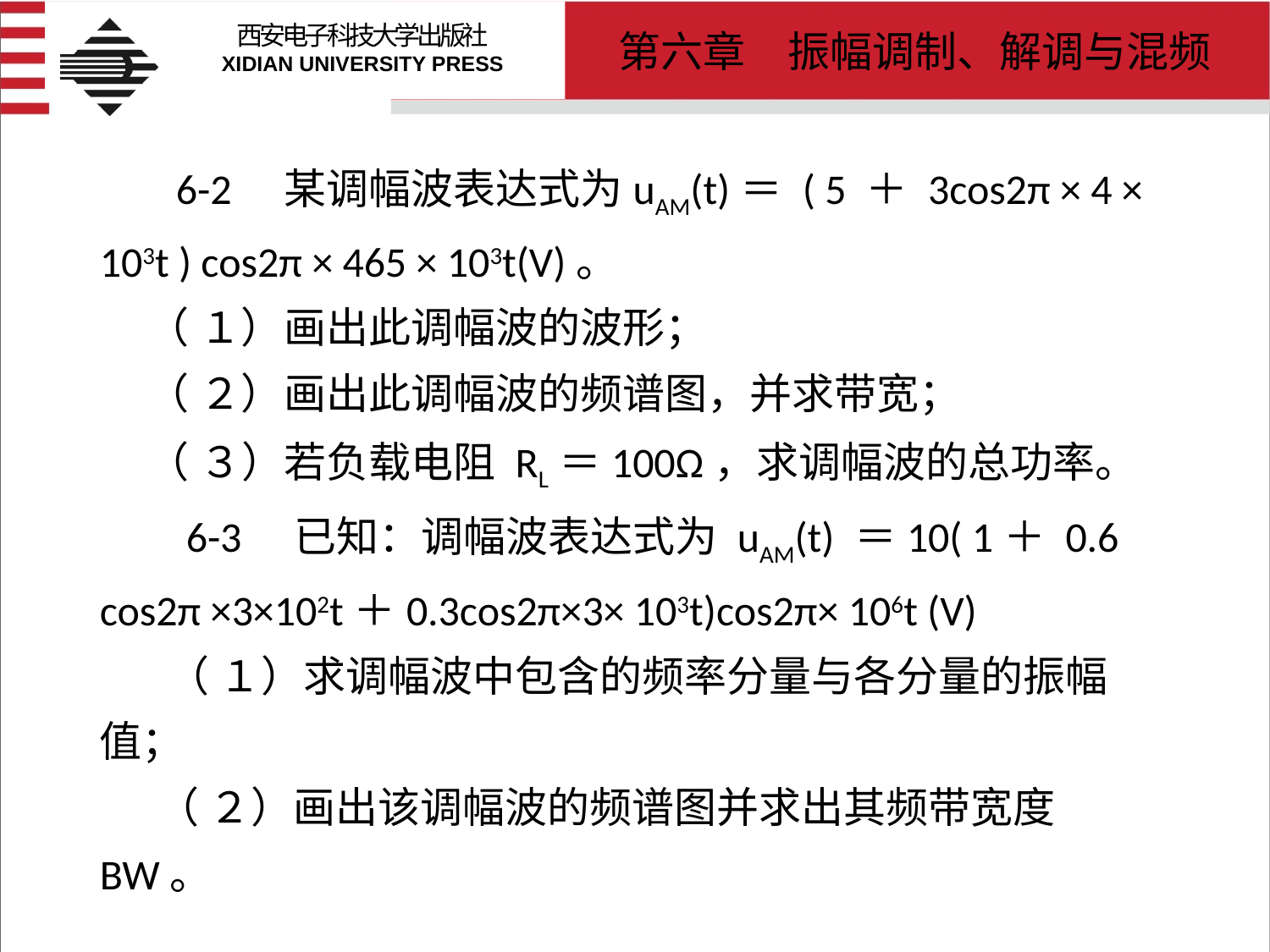

# 6-2　某调幅波表达式为uAM(t)＝ ( 5 ＋ 3cos2π × 4 × 103t ) cos2π × 465 × 103t(V)。 （ １）画出此调幅波的波形； （ ２）画出此调幅波的频谱图，并求带宽； （ ３）若负载电阻 RL＝100Ω，求调幅波的总功率。 6-3　已知：调幅波表达式为 uAM(t) ＝10( 1＋ 0.6 cos2π ×3×102t＋0.3cos2π×3× 103t)cos2π× 106t (V) （ １）求调幅波中包含的频率分量与各分量的振幅值； （ ２）画出该调幅波的频谱图并求出其频带宽度BW。